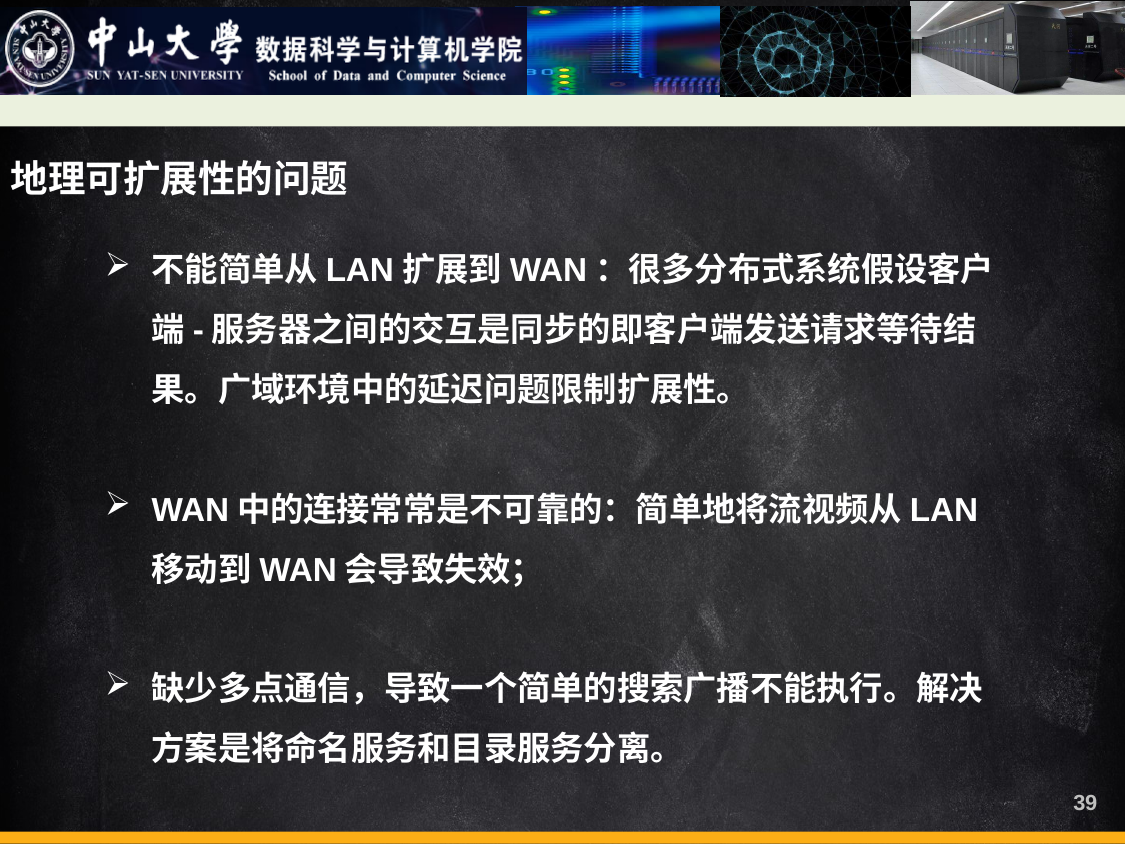

地理可扩展性的问题
不能简单从LAN扩展到WAN：很多分布式系统假设客户端-服务器之间的交互是同步的即客户端发送请求等待结果。广域环境中的延迟问题限制扩展性。

WAN中的连接常常是不可靠的：简单地将流视频从LAN移动到WAN会导致失效；

缺少多点通信，导致一个简单的搜索广播不能执行。解决方案是将命名服务和目录服务分离。